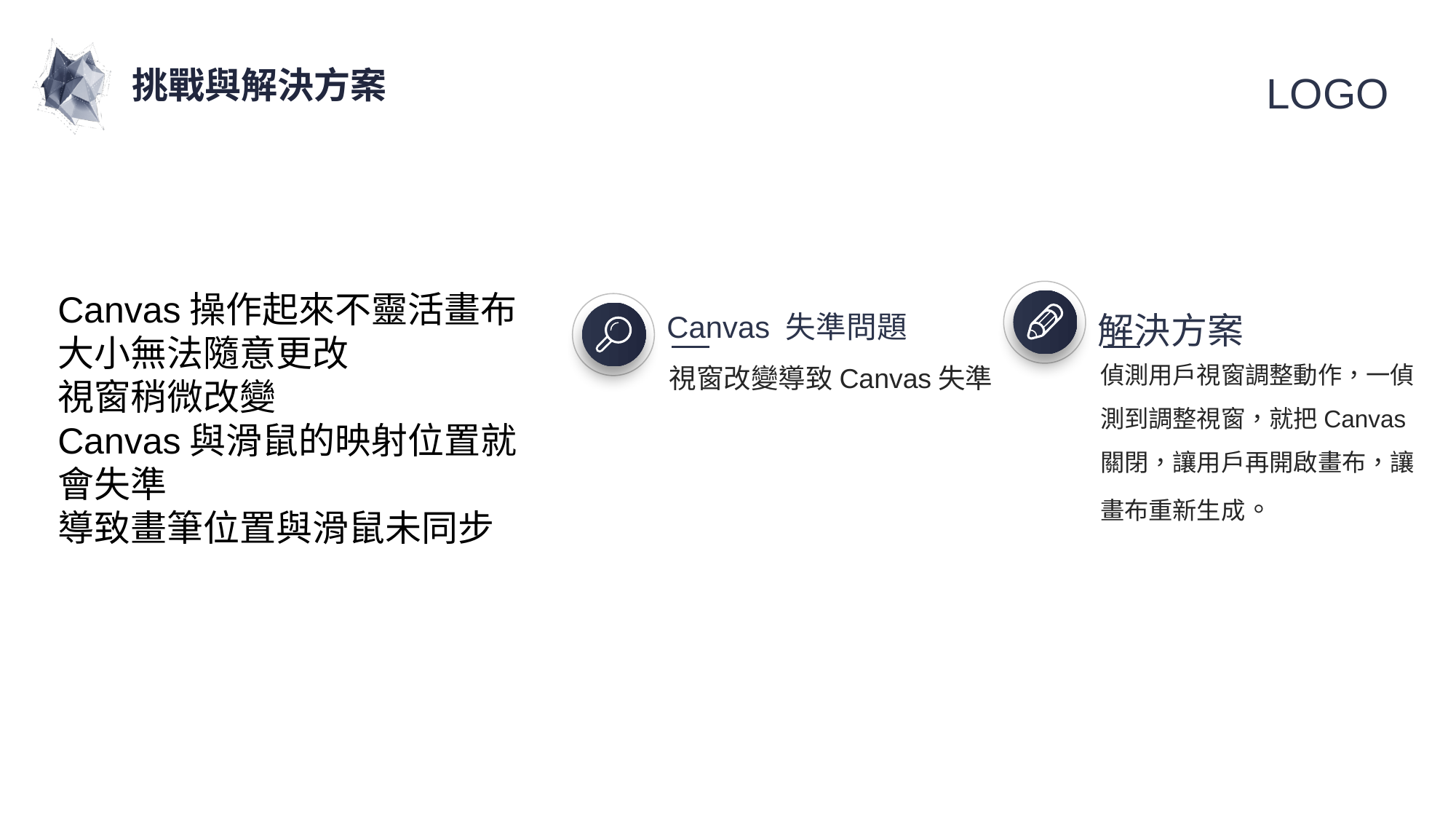

挑戰與解決方案
Canvas操作起來不靈活畫布大小無法隨意更改
視窗稍微改變
Canvas與滑鼠的映射位置就會失準
導致畫筆位置與滑鼠未同步

解決方案

偵測用戶視窗調整動作，一偵測到調整視窗，就把Canvas關閉，讓用戶再開啟畫布，讓畫布重新生成。

Canvas 失準問題

視窗改變導致Canvas失準